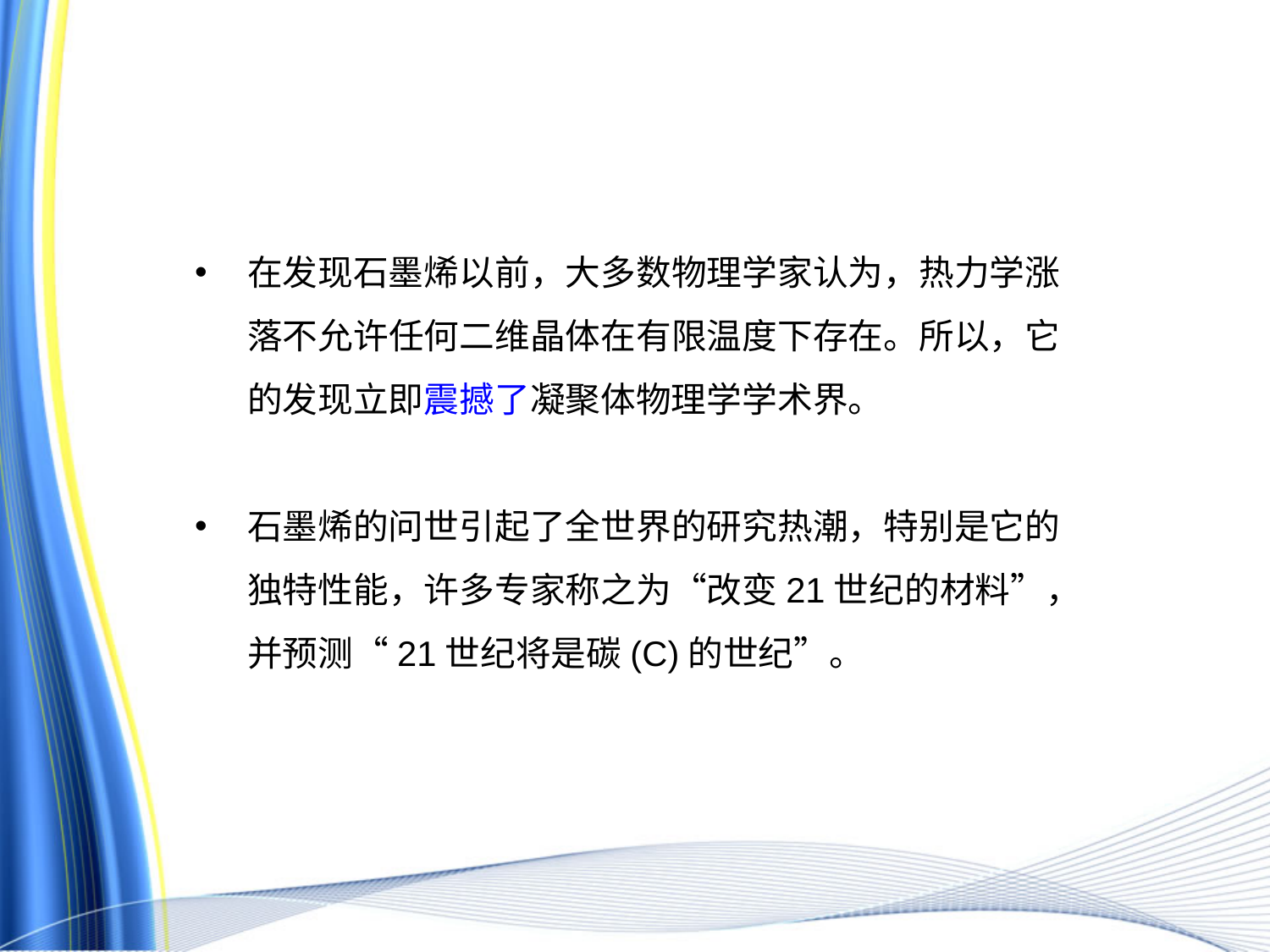

在发现石墨烯以前，大多数物理学家认为，热力学涨落不允许任何二维晶体在有限温度下存在。所以，它的发现立即震撼了凝聚体物理学学术界。

石墨烯的问世引起了全世界的研究热潮，特别是它的独特性能，许多专家称之为“改变21世纪的材料”，并预测“21世纪将是碳(C)的世纪”。